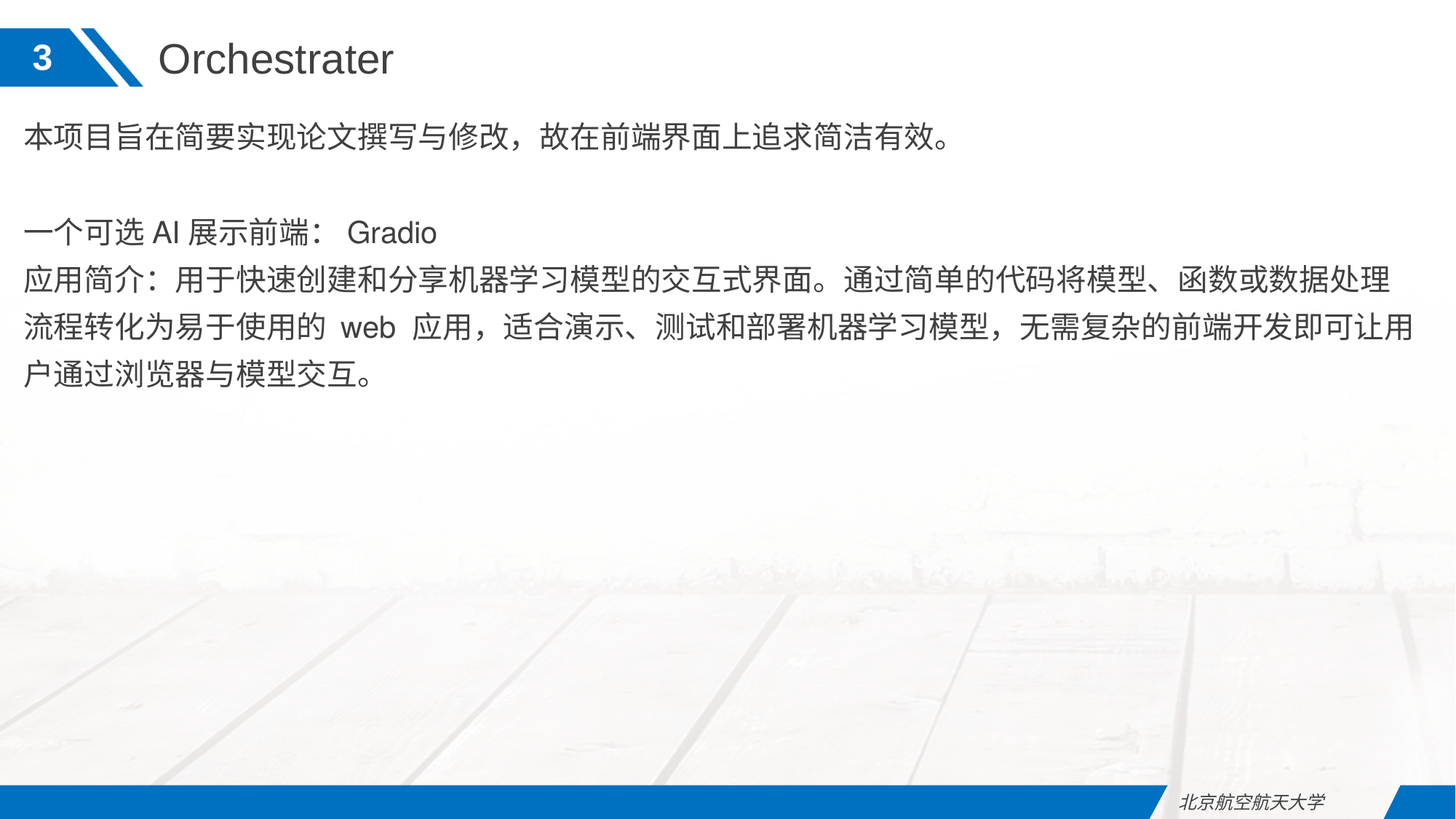

Orchestrater

3
本项目旨在简要实现论文撰写与修改，故在前端界面上追求简洁有效。

一个可选AI展示前端：Gradio
应用简介：用于快速创建和分享机器学习模型的交互式界面。通过简单的代码将模型、函数或数据处理流程转化为易于使用的 web 应用，适合演示、测试和部署机器学习模型，无需复杂的前端开发即可让用户通过浏览器与模型交互。

北京航空航天大学